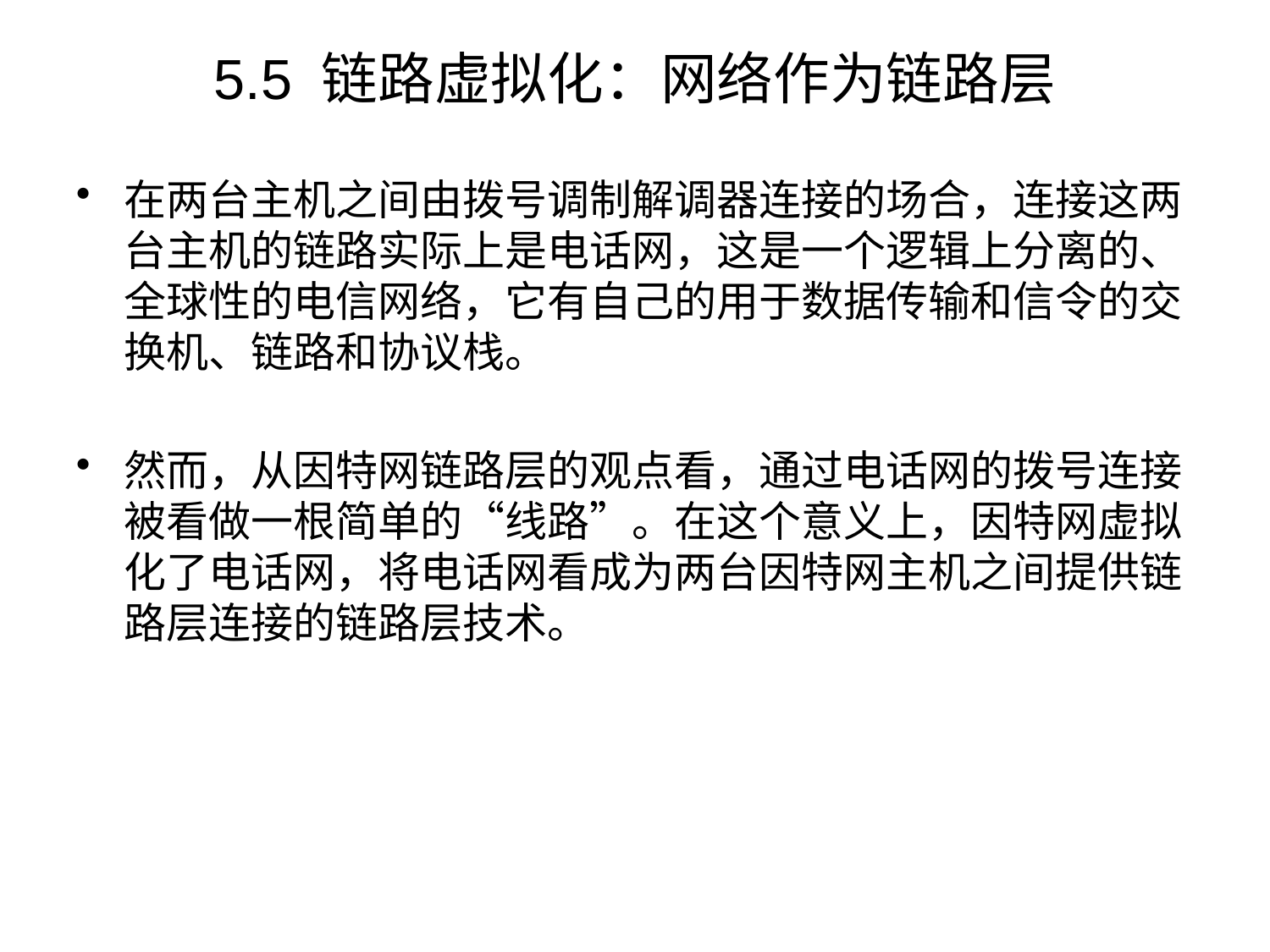

# 5.5 链路虚拟化：网络作为链路层
在两台主机之间由拨号调制解调器连接的场合，连接这两台主机的链路实际上是电话网，这是一个逻辑上分离的、全球性的电信网络，它有自己的用于数据传输和信令的交换机、链路和协议栈。

然而，从因特网链路层的观点看，通过电话网的拨号连接被看做一根简单的“线路”。在这个意义上，因特网虚拟化了电话网，将电话网看成为两台因特网主机之间提供链路层连接的链路层技术。